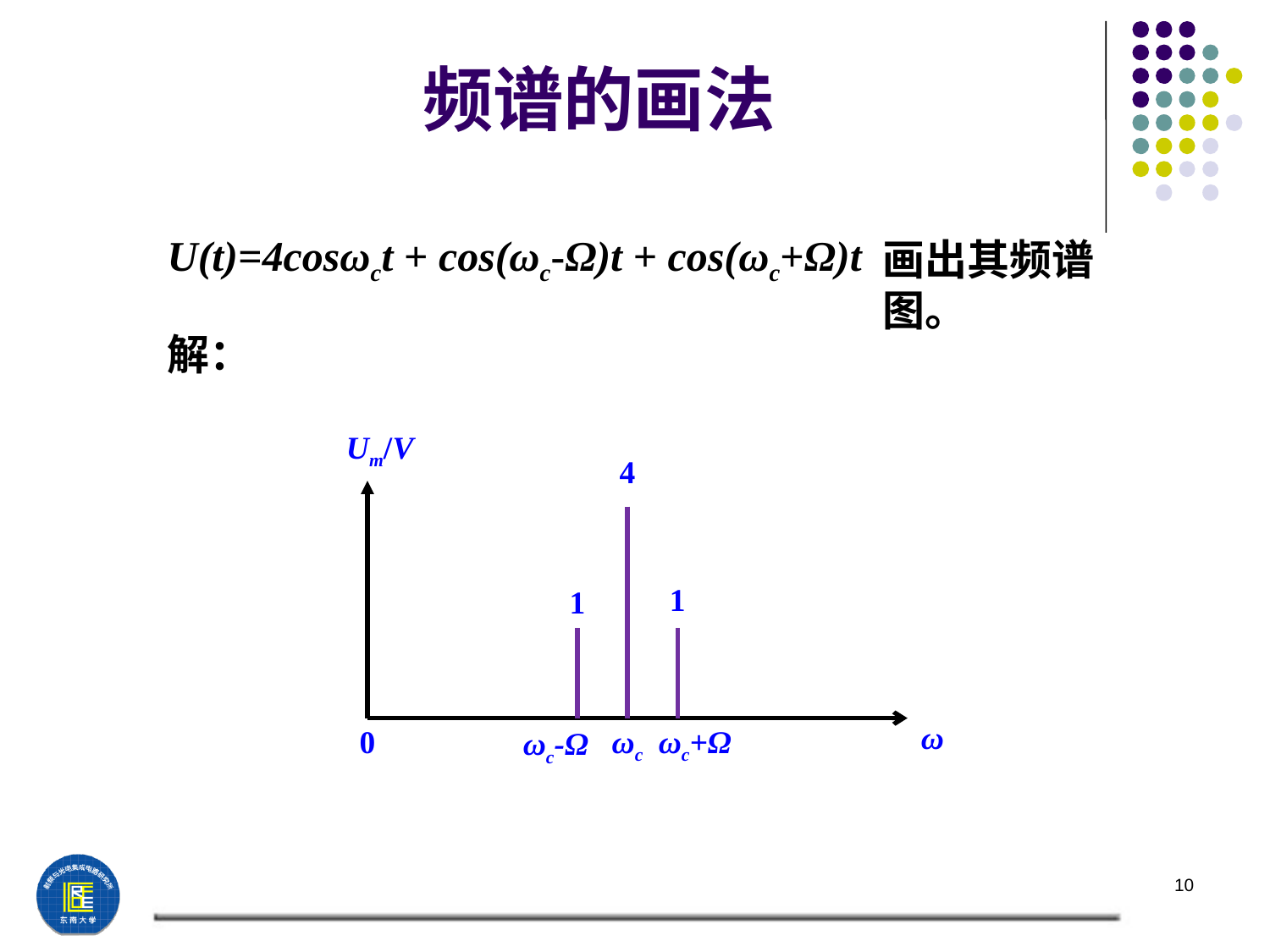

# 频谱的画法
U(t)=4cosωct + cos(ωc-Ω)t + cos(ωc+Ω)t
画出其频谱图。
解：
Um/V
4
1
1
ω
0
ωc
ωc+Ω
ωc-Ω
10